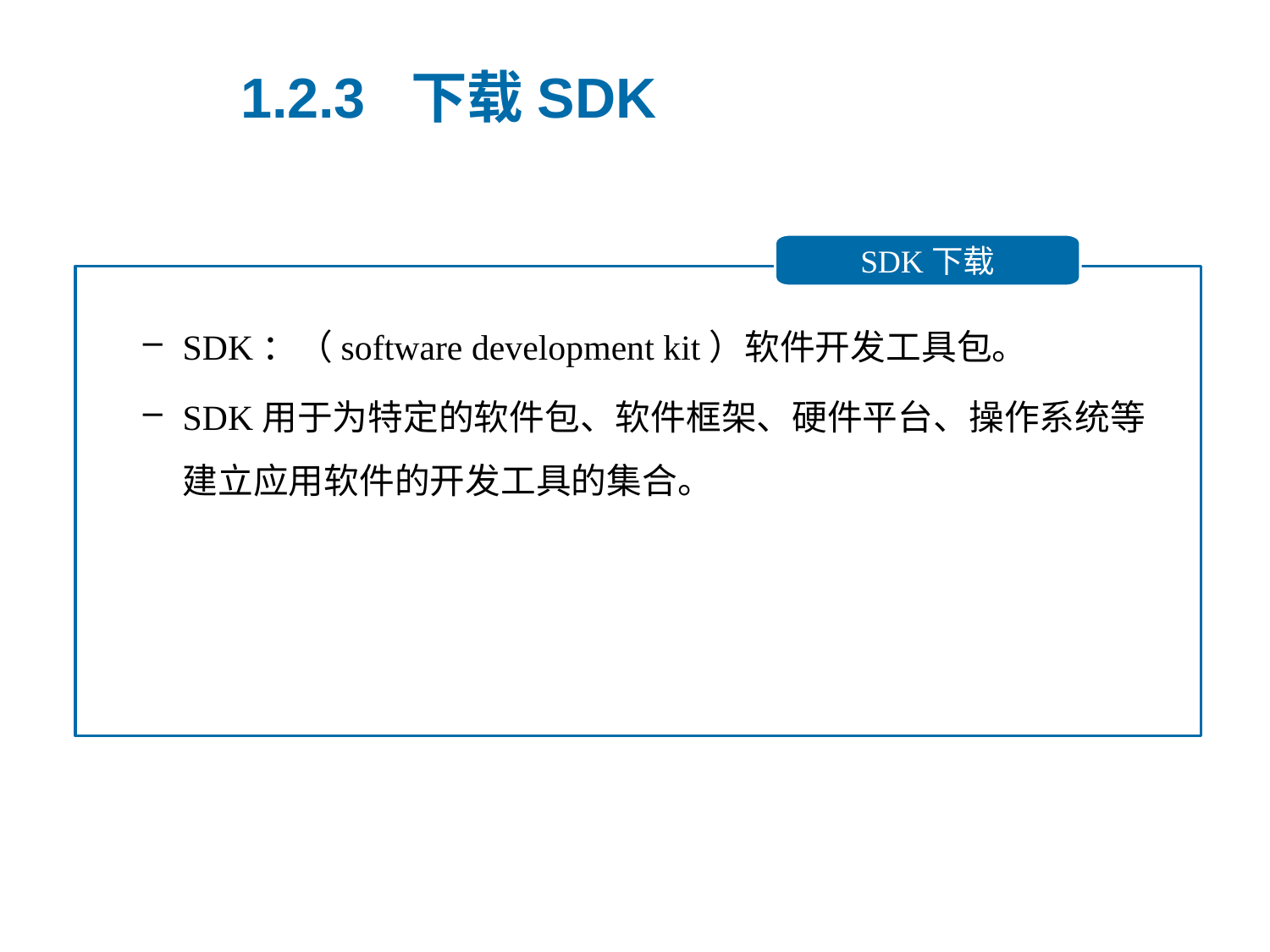

1.2.3  下载SDK
SDK下载

SDK：（software development kit）软件开发工具包。
SDK用于为特定的软件包、软件框架、硬件平台、操作系统等建立应用软件的开发工具的集合。